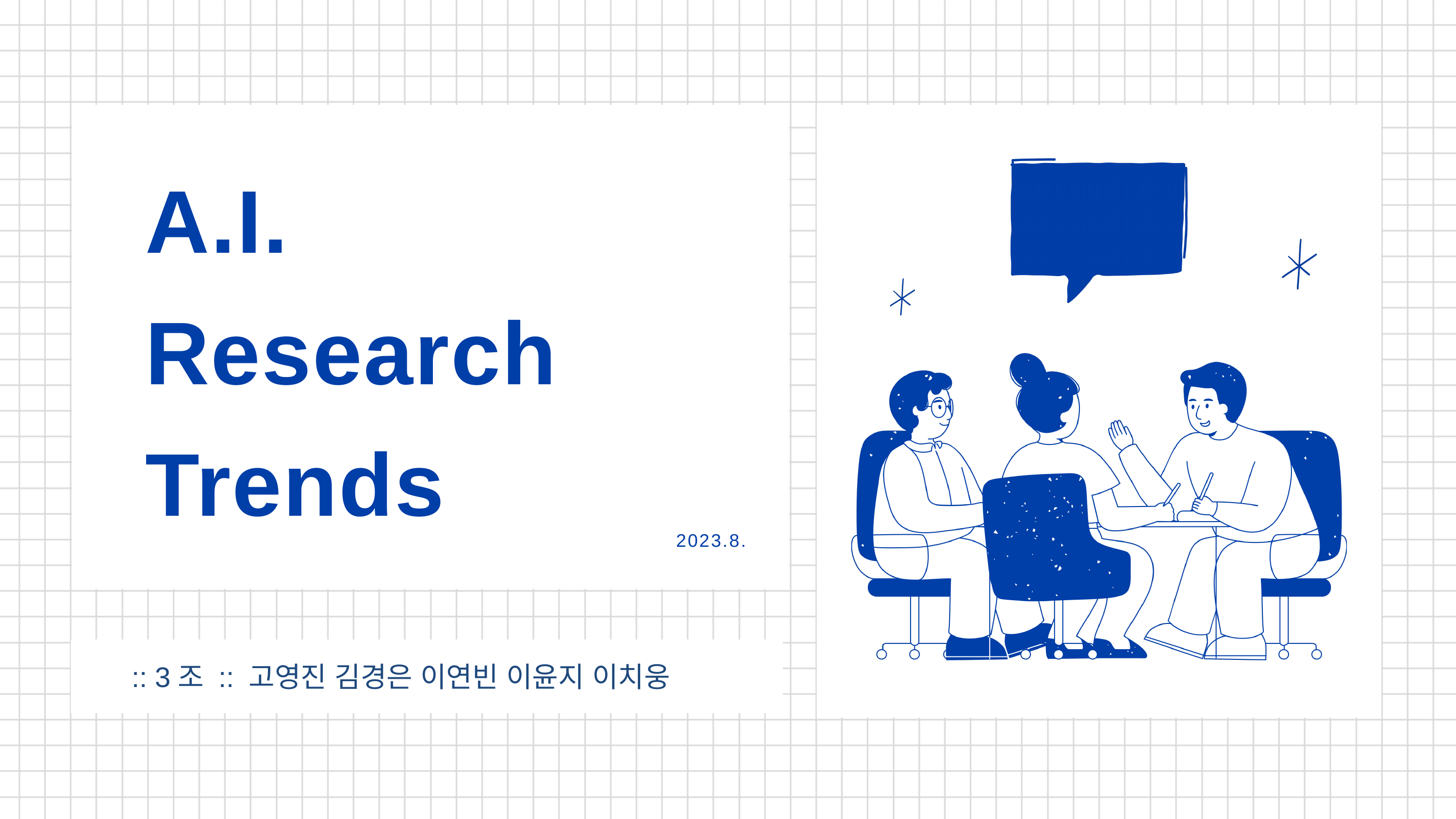

A.I.
Research
Trends

2023.8.

:: 3조 :: 고영진 김경은 이연빈 이윤지 이치웅